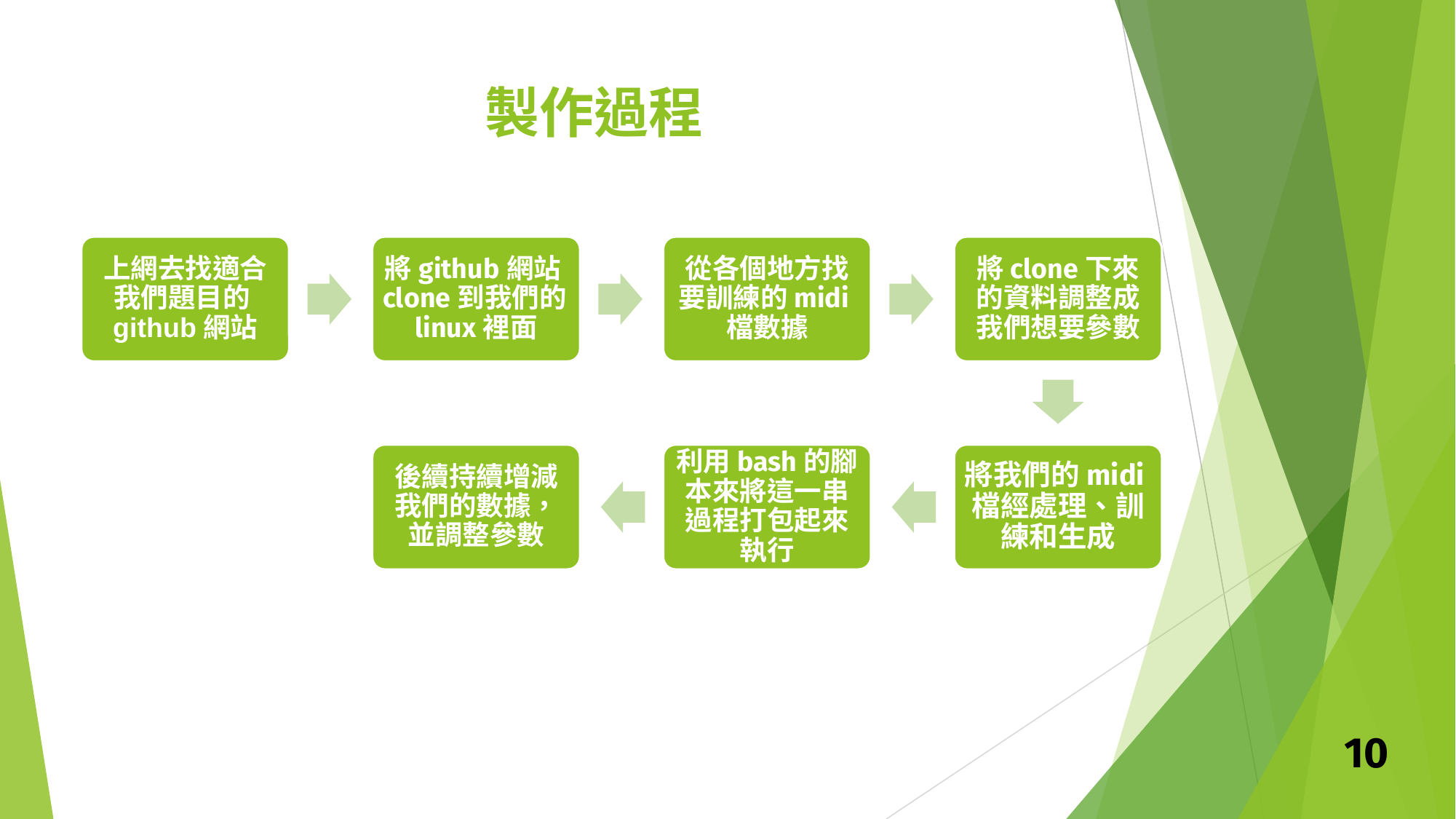

# 製作過程

上網去找適合我們題目的github網站
將github網站clone到我們的linux裡面
從各個地方找要訓練的midi檔數據
將clone下來的資料調整成我們想要參數

後續持續增減我們的數據，並調整參數
利用bash的腳本來將這一串過程打包起來執行
將我們的midi檔經處理、訓練和生成

10